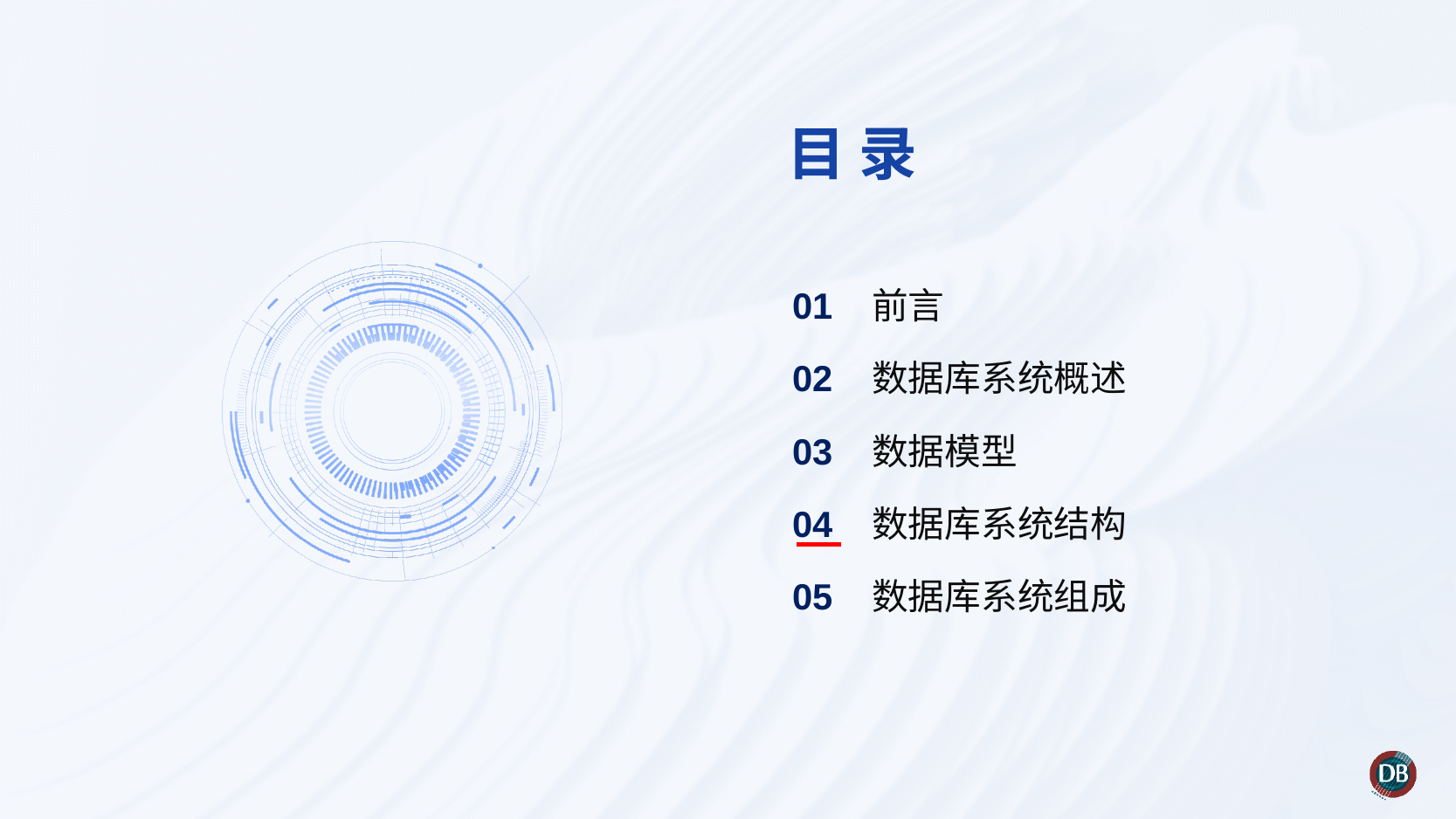

01   前言
02   数据库系统概述
03   数据模型
04   数据库系统结构
05   数据库系统组成